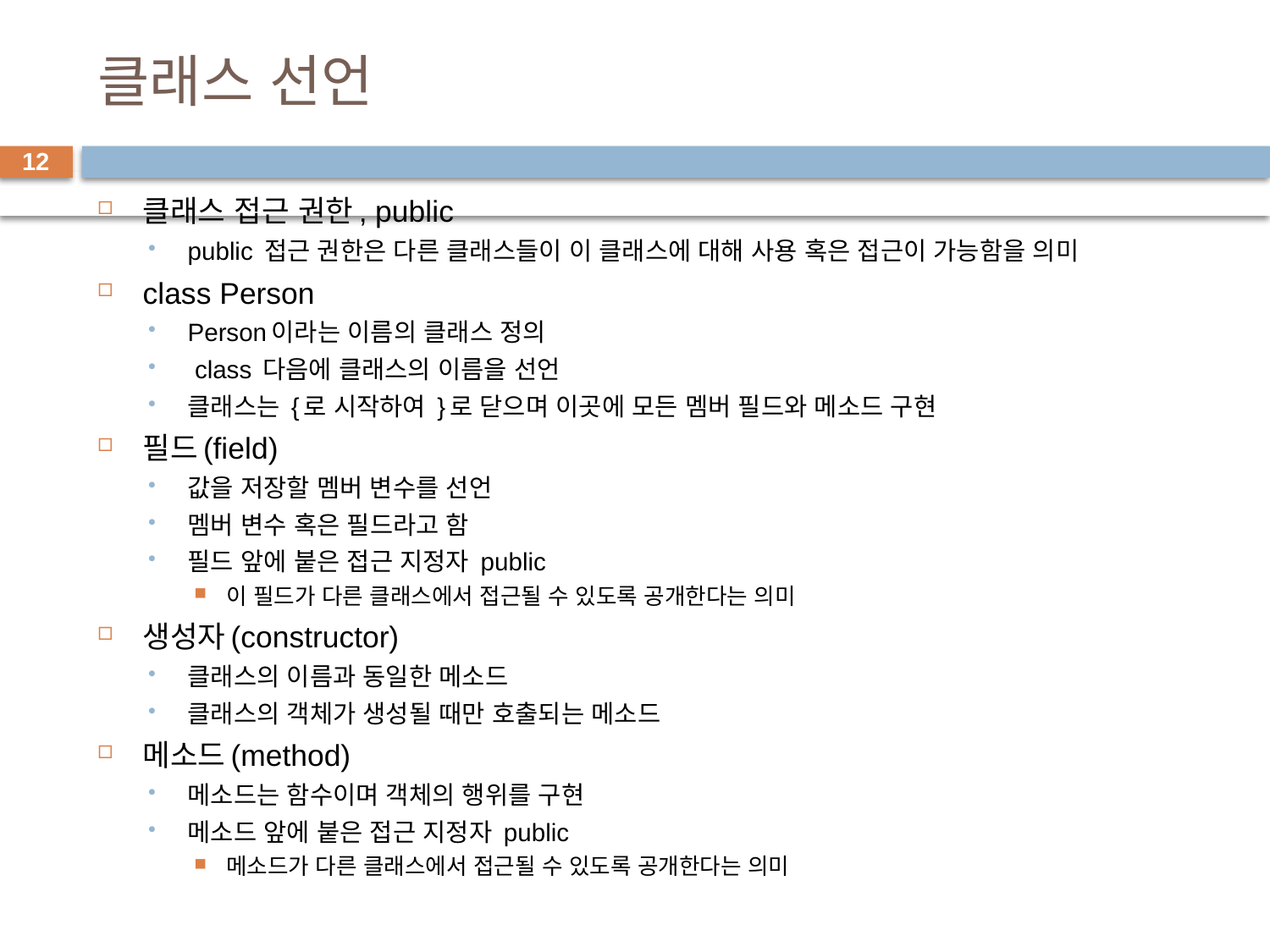

# 클래스 선언
12
클래스 접근 권한, public
public 접근 권한은 다른 클래스들이 이 클래스에 대해 사용 혹은 접근이 가능함을 의미
class Person
Person이라는 이름의 클래스 정의
 class 다음에 클래스의 이름을 선언
클래스는 {로 시작하여 }로 닫으며 이곳에 모든 멤버 필드와 메소드 구현
필드(field)
값을 저장할 멤버 변수를 선언
멤버 변수 혹은 필드라고 함
필드 앞에 붙은 접근 지정자 public
이 필드가 다른 클래스에서 접근될 수 있도록 공개한다는 의미
생성자(constructor)
클래스의 이름과 동일한 메소드
클래스의 객체가 생성될 때만 호출되는 메소드
메소드(method)
메소드는 함수이며 객체의 행위를 구현
메소드 앞에 붙은 접근 지정자 public
메소드가 다른 클래스에서 접근될 수 있도록 공개한다는 의미